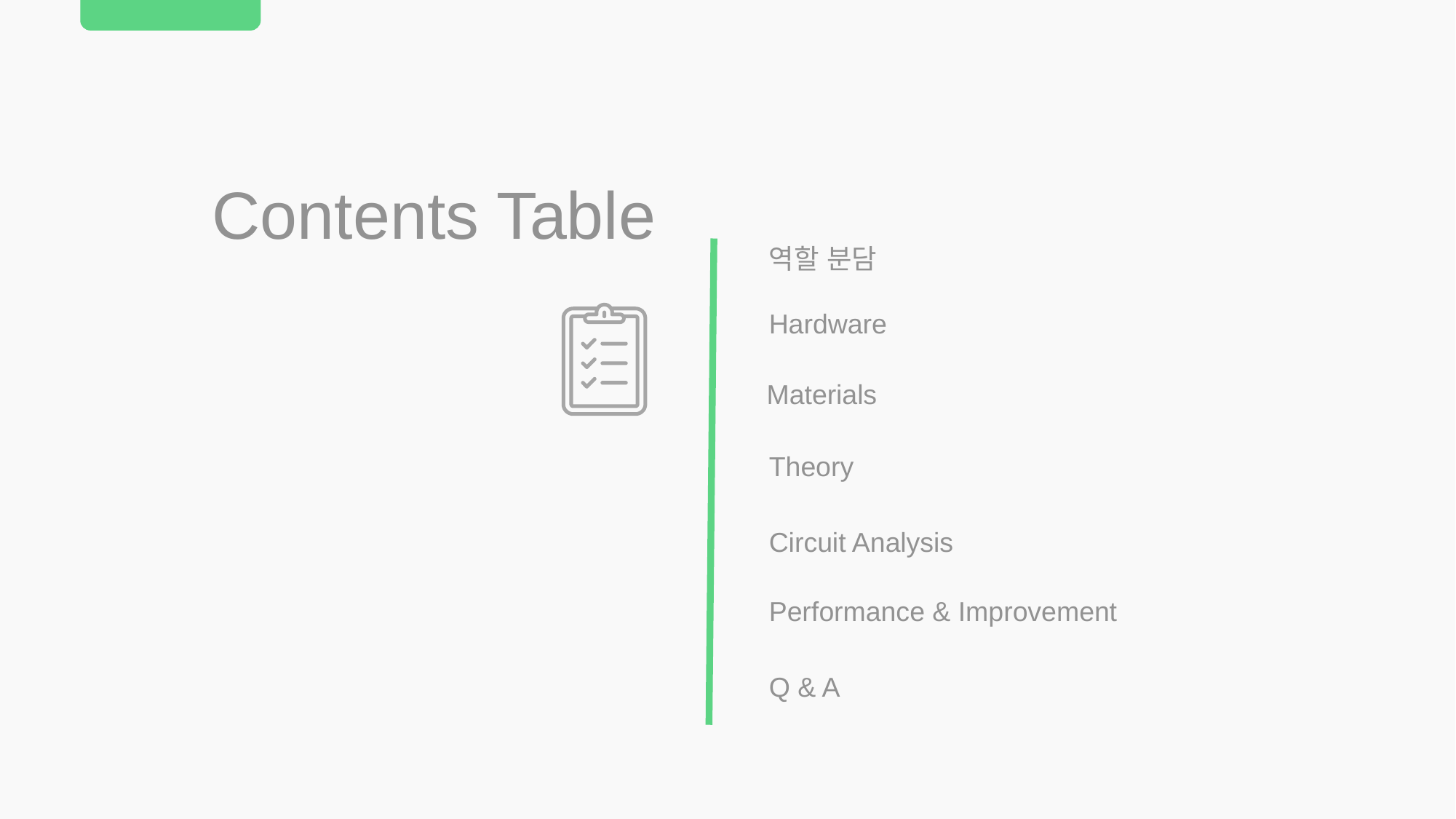

Contents Table
역할 분담
Hardware

Materials
Theory
Circuit Analysis
Performance & Improvement
Q & A